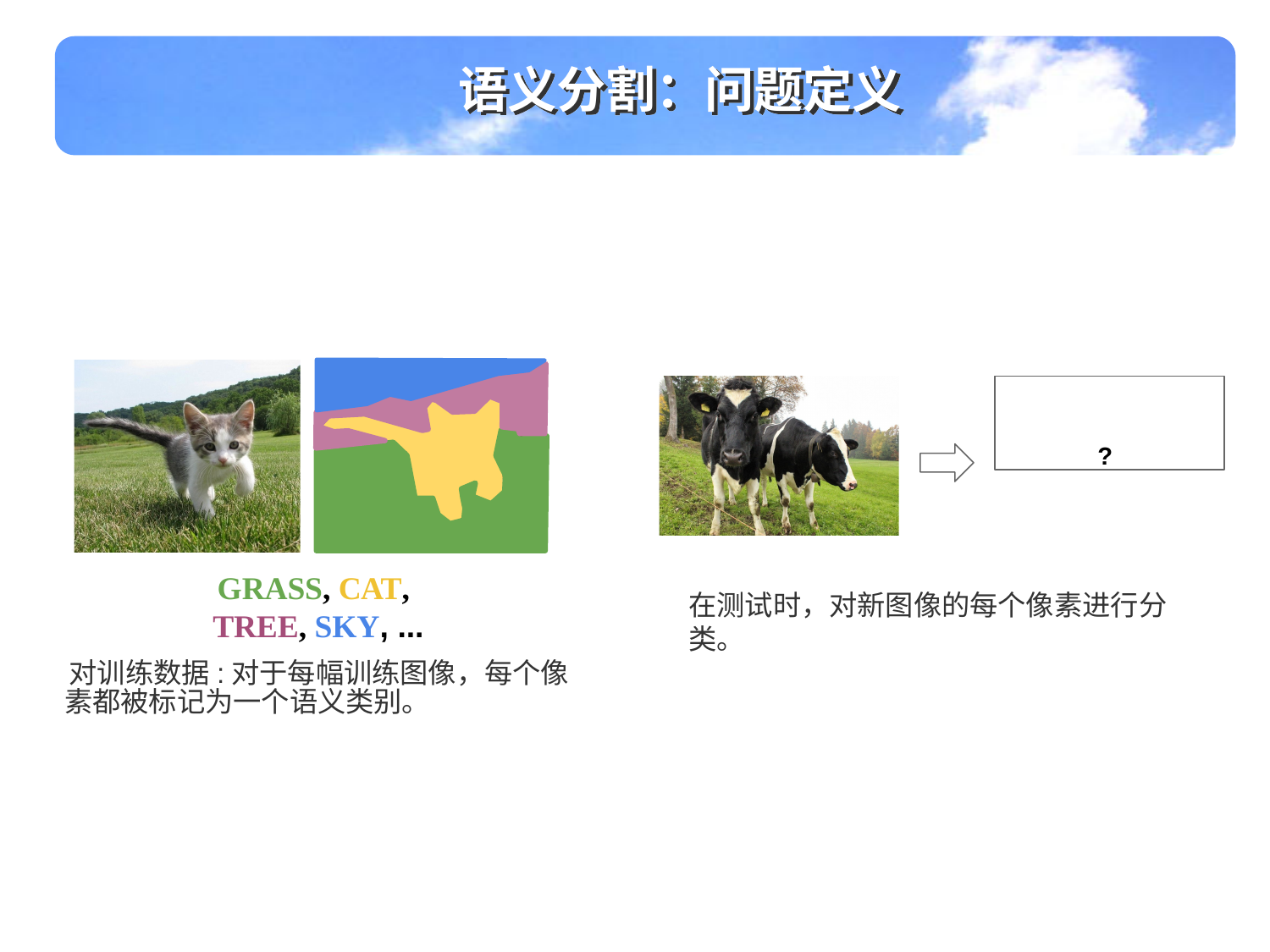

语义分割：问题定义

?

GRASS, CAT,  TREE, SKY, ...
对训练数据:对于每幅训练图像，每个像素都被标记为一个语义类别。
在测试时，对新图像的每个像素进行分类。